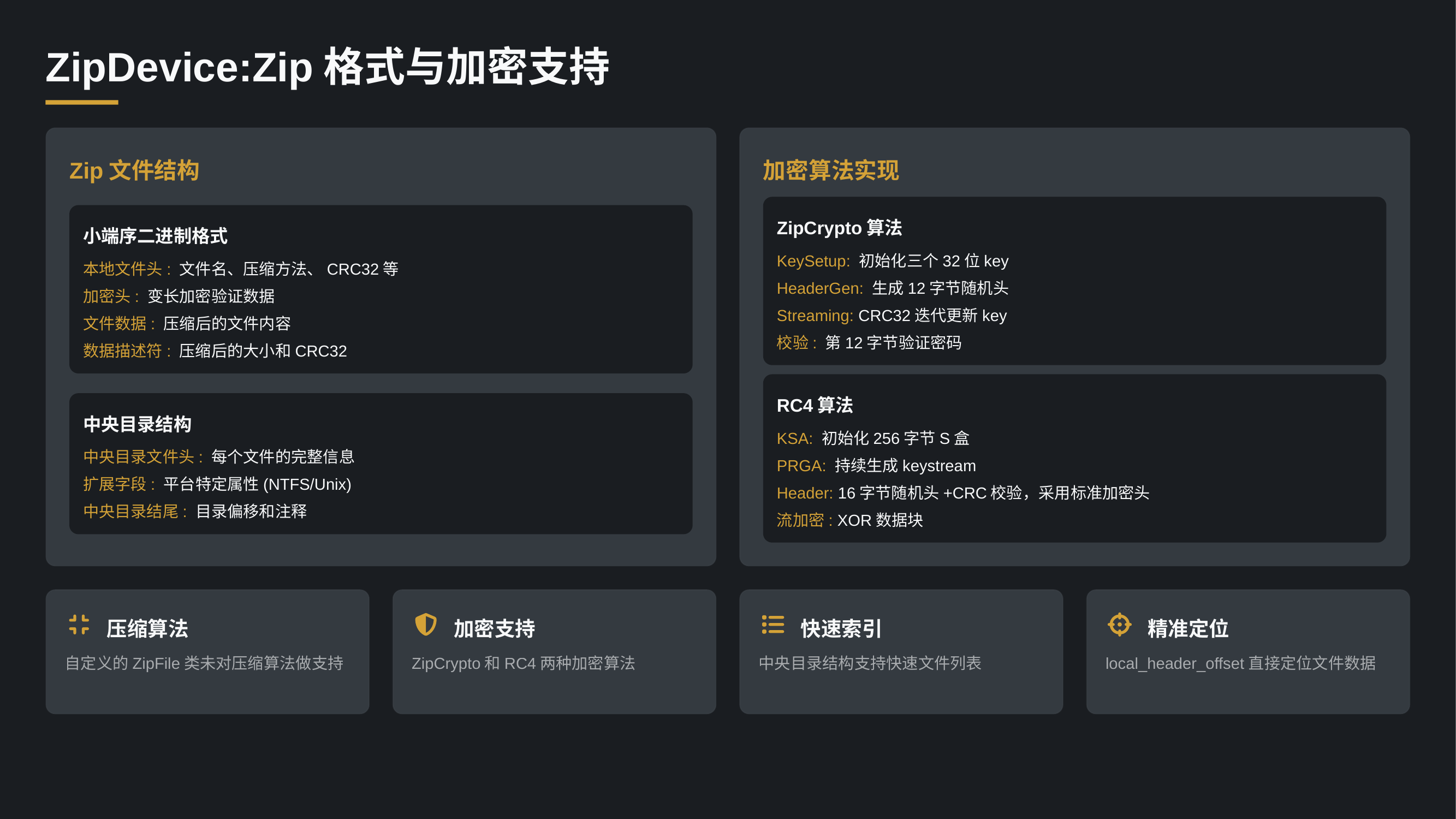

ZipDevice:Zip格式与加密支持

Zip文件结构
加密算法实现

小端序二进制格式
本地文件头: 文件名、压缩方法、CRC32等
加密头: 变长加密验证数据
文件数据: 压缩后的文件内容
数据描述符: 压缩后的大小和CRC32
ZipCrypto算法
KeySetup: 初始化三个32位key
HeaderGen: 生成12字节随机头
Streaming: CRC32迭代更新key
校验: 第12字节验证密码

RC4算法

中央目录结构
中央目录文件头: 每个文件的完整信息
扩展字段: 平台特定属性(NTFS/Unix)
中央目录结尾: 目录偏移和注释
KSA: 初始化256字节S盒
PRGA: 持续生成keystream
Header: 16字节随机头+CRC校验，采用标准加密头
流加密: XOR数据块

压缩算法
加密支持
快速索引
精准定位

自定义的ZipFile类未对压缩算法做支持
ZipCrypto和RC4两种加密算法
中央目录结构支持快速文件列表
local_header_offset直接定位文件数据